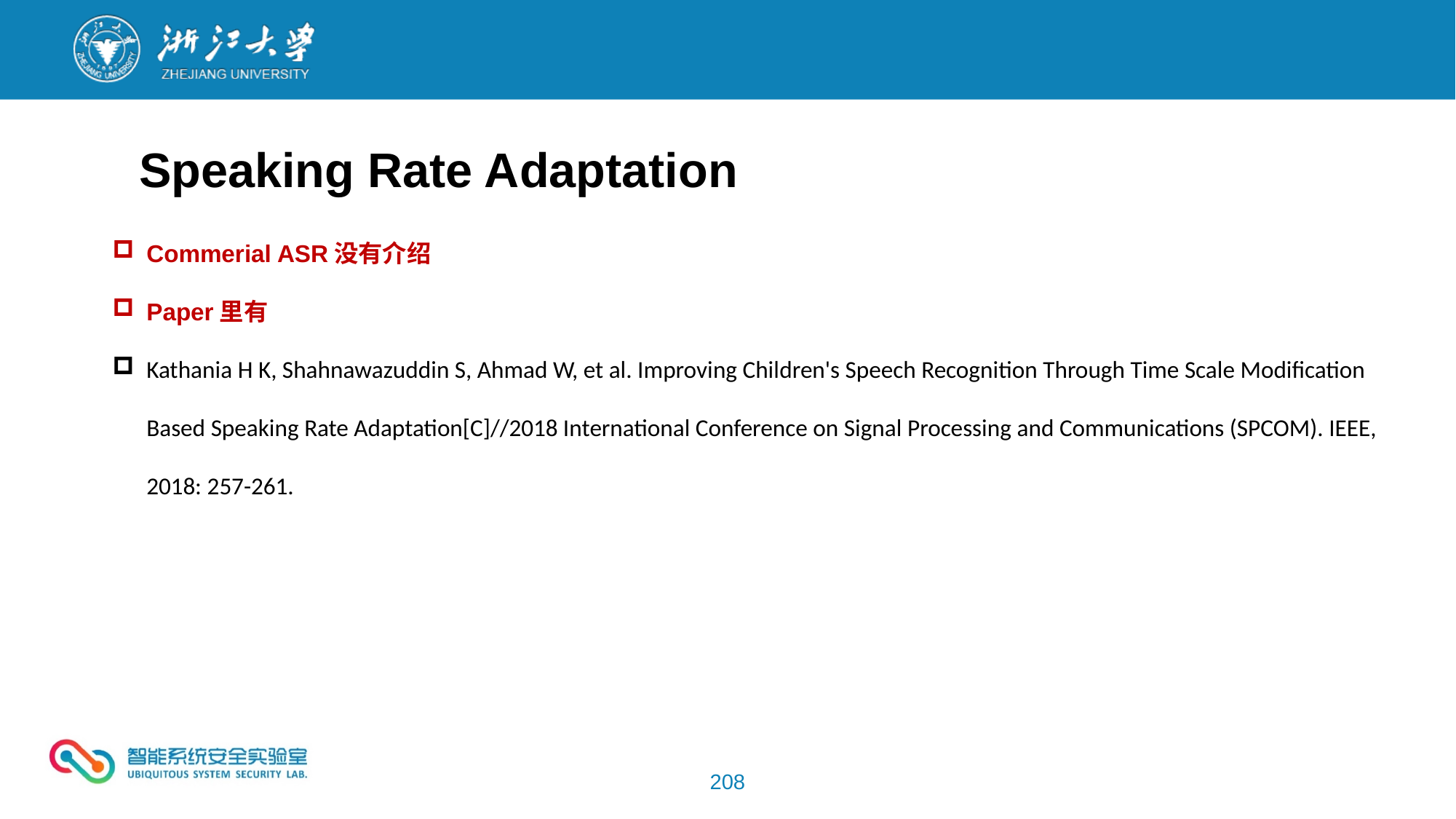

Speaking Rate Adaptation
Commerial ASR没有介绍
Paper里有
Kathania H K, Shahnawazuddin S, Ahmad W, et al. Improving Children's Speech Recognition Through Time Scale Modification Based Speaking Rate Adaptation[C]//2018 International Conference on Signal Processing and Communications (SPCOM). IEEE, 2018: 257-261.